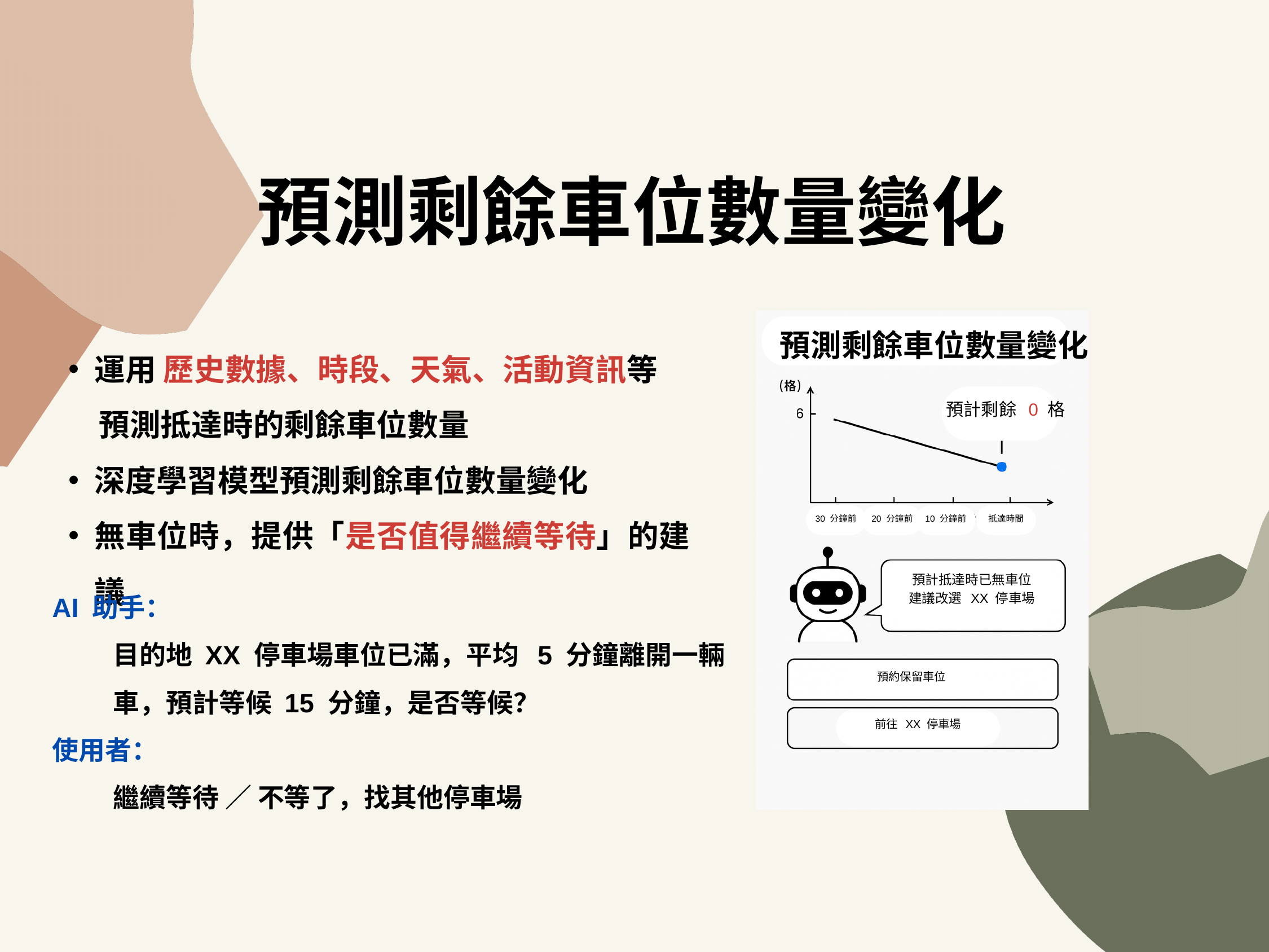

預測剩餘車位數量變化
預測剩餘車位數量變化

運用 歷史數據、時段、天氣、活動資訊等
       預測抵達時的剩餘車位數量
深度學習模型預測剩餘車位數量變化
無車位時，提供「是否值得繼續等待」的建議

預計剩餘  0 格

30 分鐘前

20 分鐘前

10 分鐘前

抵達時間

預計抵達時已無車位
建議改選  XX 停車場
AI 助手：
         目的地 XX 停車場車位已滿，平均  5 分鐘離開一輛
         車，預計等候 15 分鐘，是否等候？
使用者：
         繼續等待 ／ 不等了，找其他停車場

預約保留車位

前往  XX 停車場